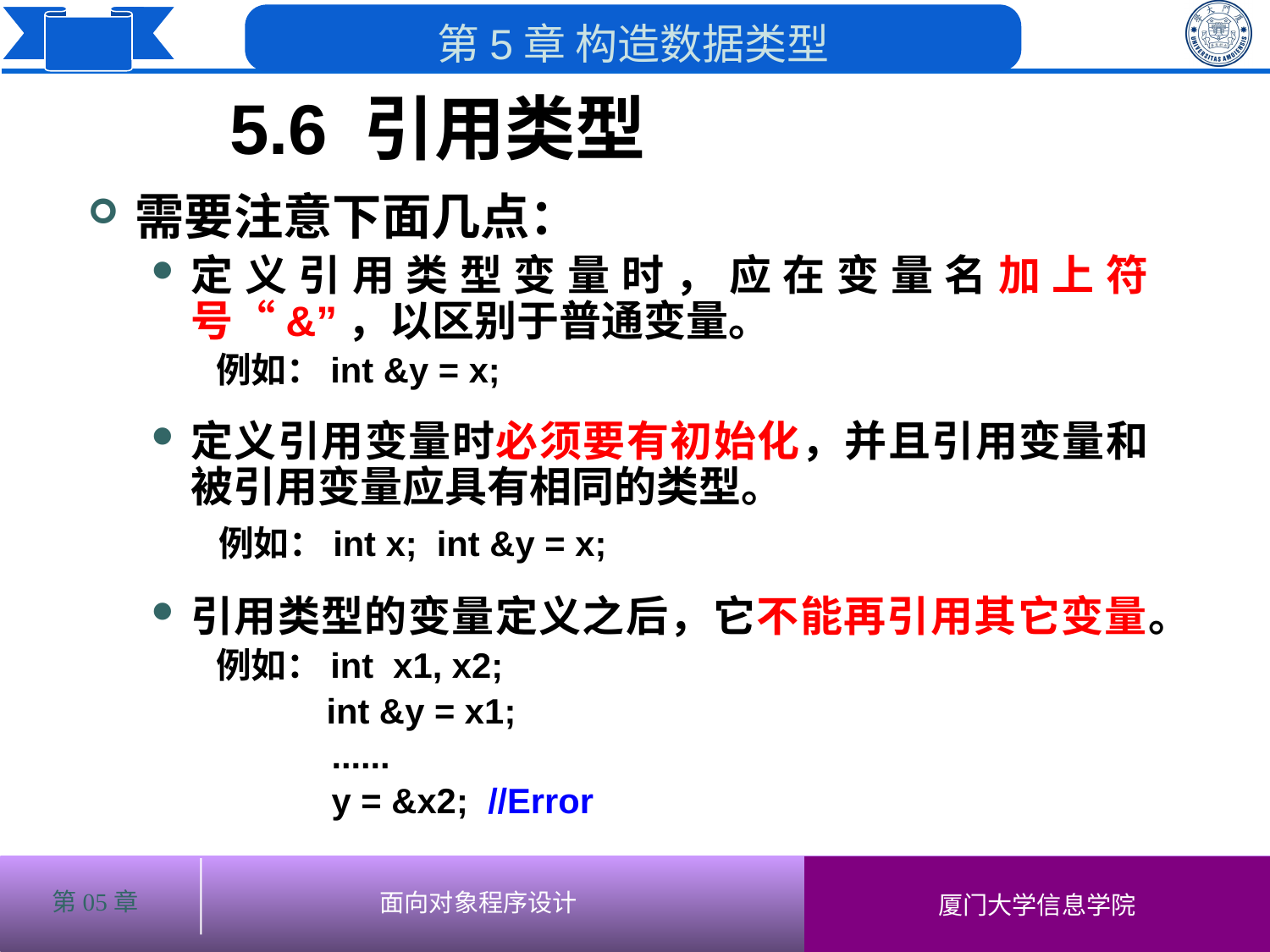

5.6 引用类型
# 需要注意下面几点：
定义引用类型变量时，应在变量名加上符号“&”，以区别于普通变量。
       例如：int &y = x;
定义引用变量时必须要有初始化，并且引用变量和被引用变量应具有相同的类型。
      例如：int x;  int &y = x;
引用类型的变量定义之后，它不能再引用其它变量。
       例如：int  x1, x2;
                  int &y = x1;
            ......
            y = &x2;  //Error
89